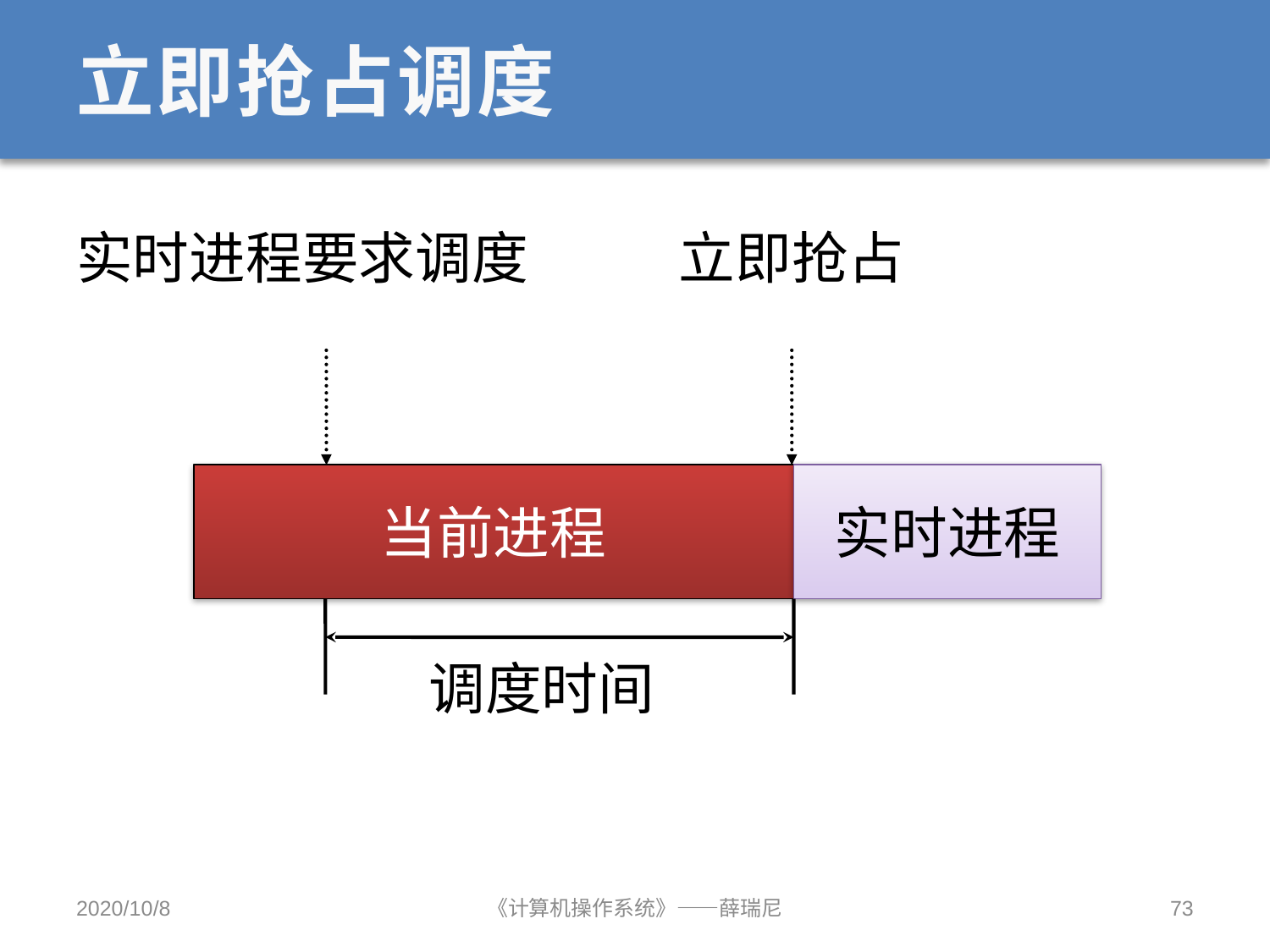

# 立即抢占调度
实时进程要求调度

立即抢占

当前进程
实时进程

调度时间
2020/10/8
《计算机操作系统》——薛瑞尼
73